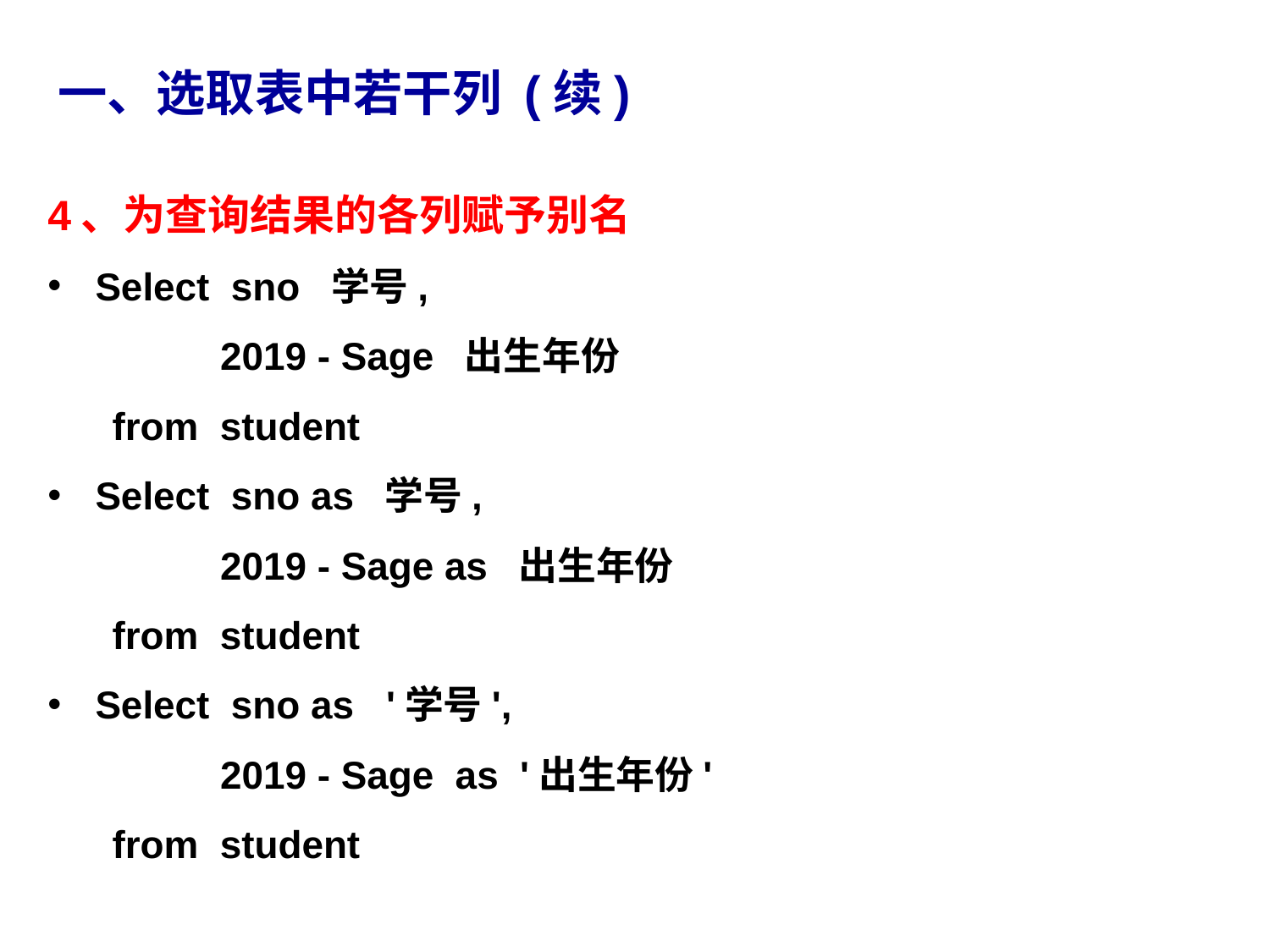

# 一、选取表中若干列 (续)
4、为查询结果的各列赋予别名
Select  sno  学号,
                2019 - Sage  出生年份
      from  student
Select  sno as  学号,
                2019 - Sage as  出生年份
      from  student
Select  sno as   '学号',
                2019 - Sage  as  '出生年份'
      from  student